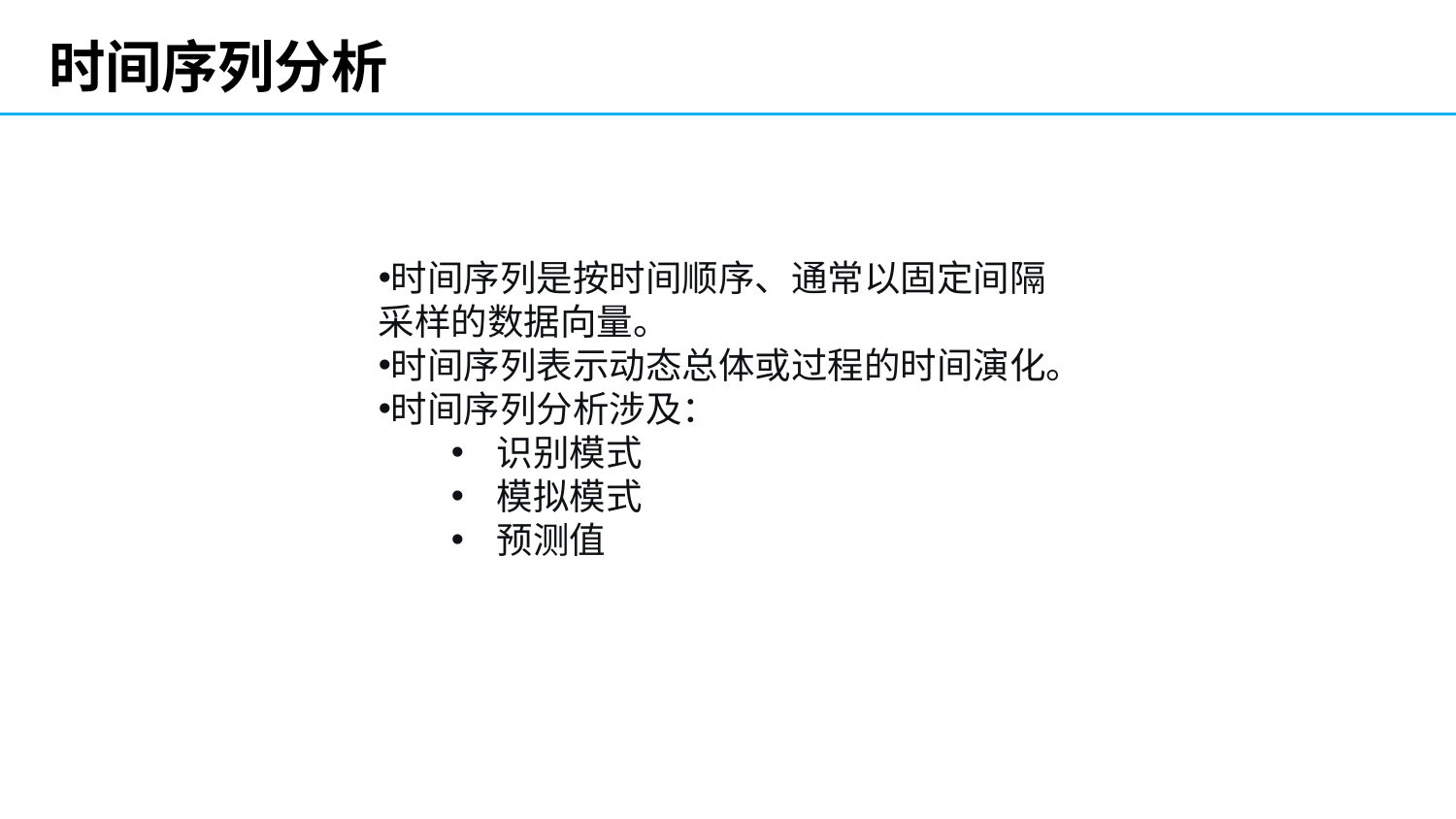

# 时间序列分析
时间序列是按时间顺序、通常以固定间隔采样的数据向量。
时间序列表示动态总体或过程的时间演化。
时间序列分析涉及：
识别模式
模拟模式
预测值